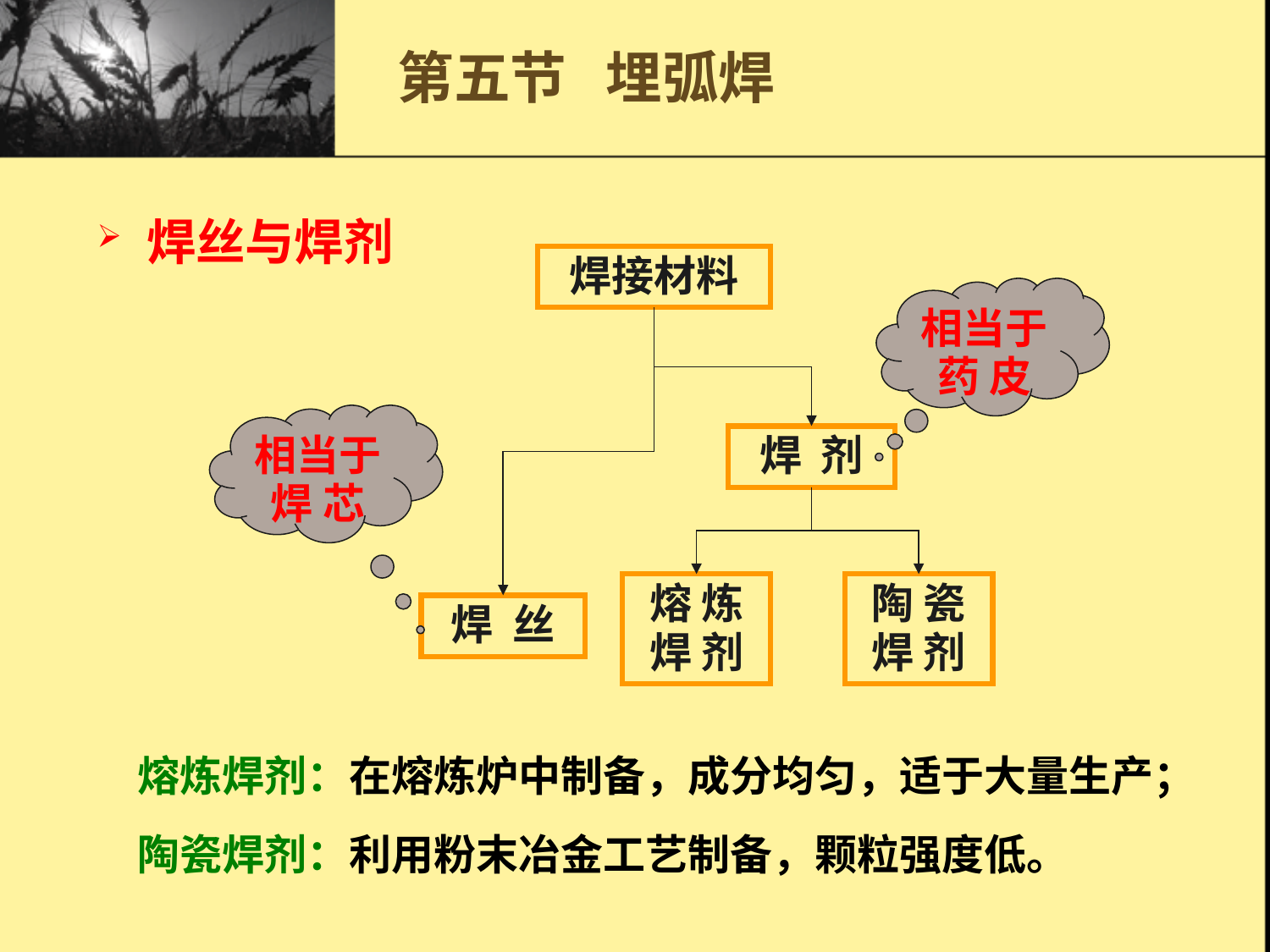

第五节   埋弧焊
 焊丝与焊剂
焊接材料
相当于药 皮
相当于焊 芯
焊  剂
熔 炼焊 剂
陶 瓷焊 剂
焊  丝
熔炼焊剂：在熔炼炉中制备，成分均匀，适于大量生产；
陶瓷焊剂：利用粉末冶金工艺制备，颗粒强度低。